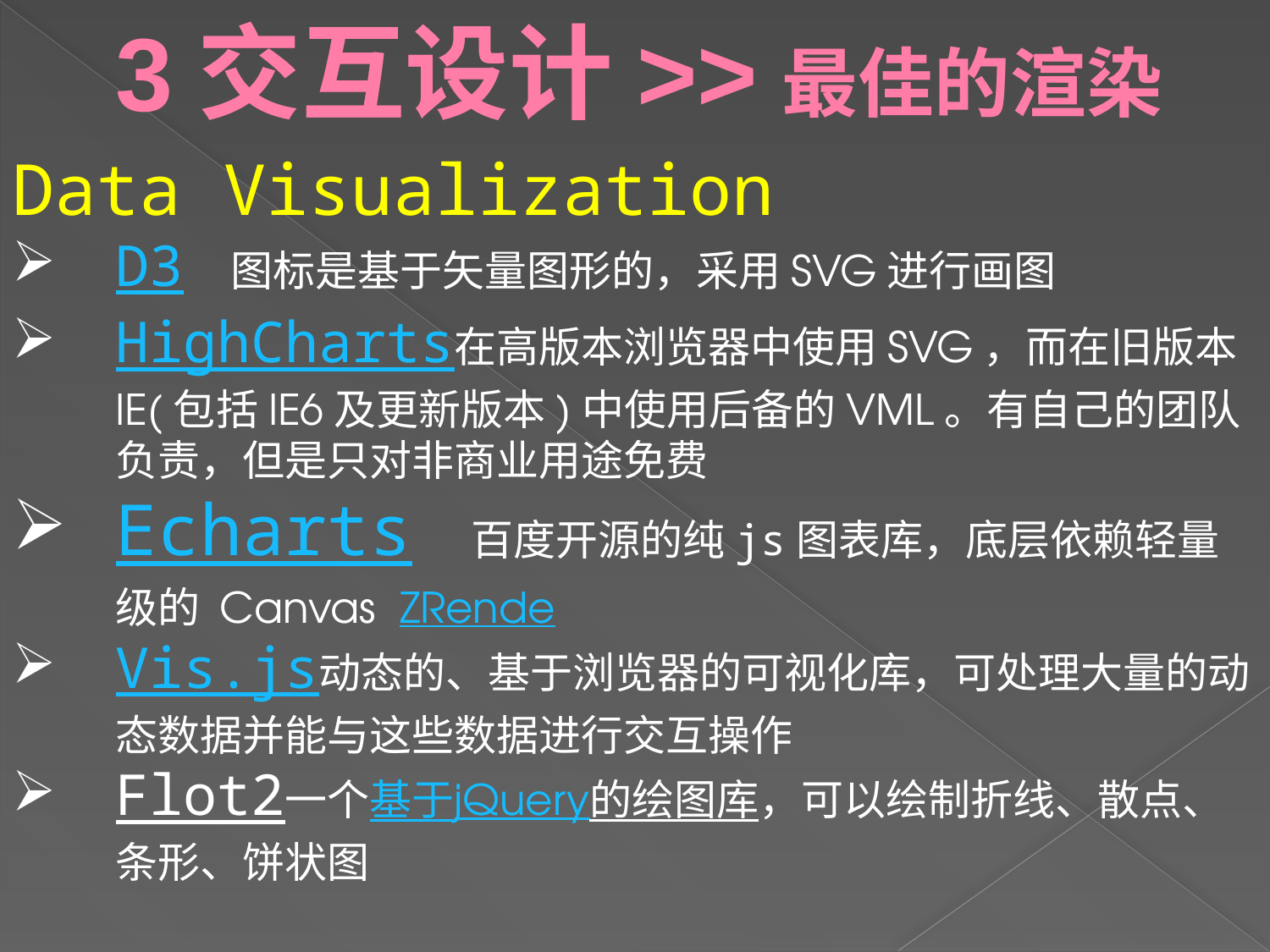

# 3交互设计>>最佳的渲染
Data Visualization
D3 图标是基于矢量图形的，采用SVG进行画图
HighCharts在高版本浏览器中使用SVG，而在旧版本IE(包括IE6及更新版本)中使用后备的VML。有自己的团队负责，但是只对非商业用途免费
Echarts 百度开源的纯js图表库，底层依赖轻量级的 Canvas  ZRende
Vis.js动态的、基于浏览器的可视化库，可处理大量的动态数据并能与这些数据进行交互操作
Flot2一个基于jQuery的绘图库，可以绘制折线、散点、条形、饼状图